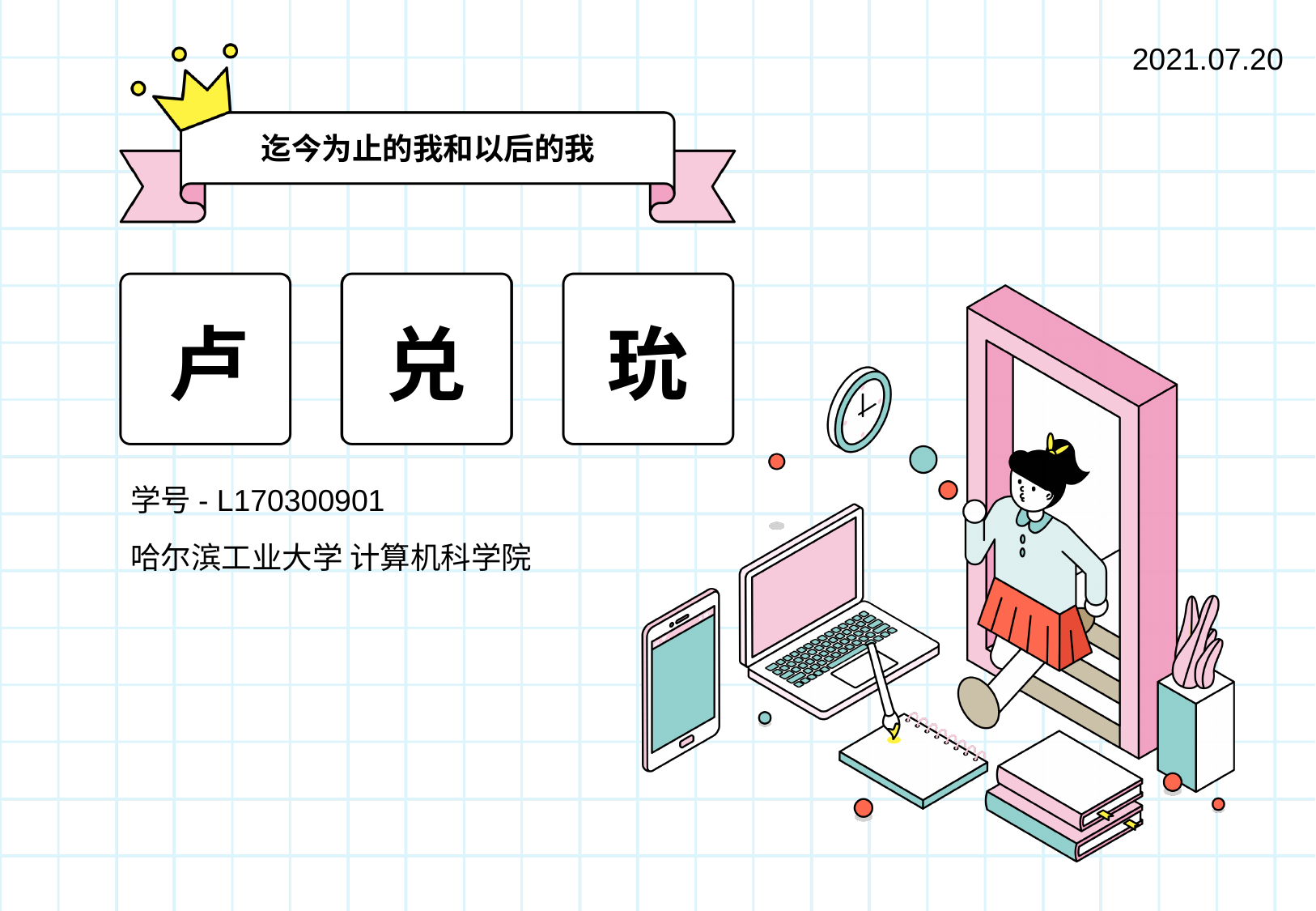

2021.07.20
迄今为止的我和以后的我

玧
卢
兑
学号- L170300901
哈尔滨工业大学 计算机科学院